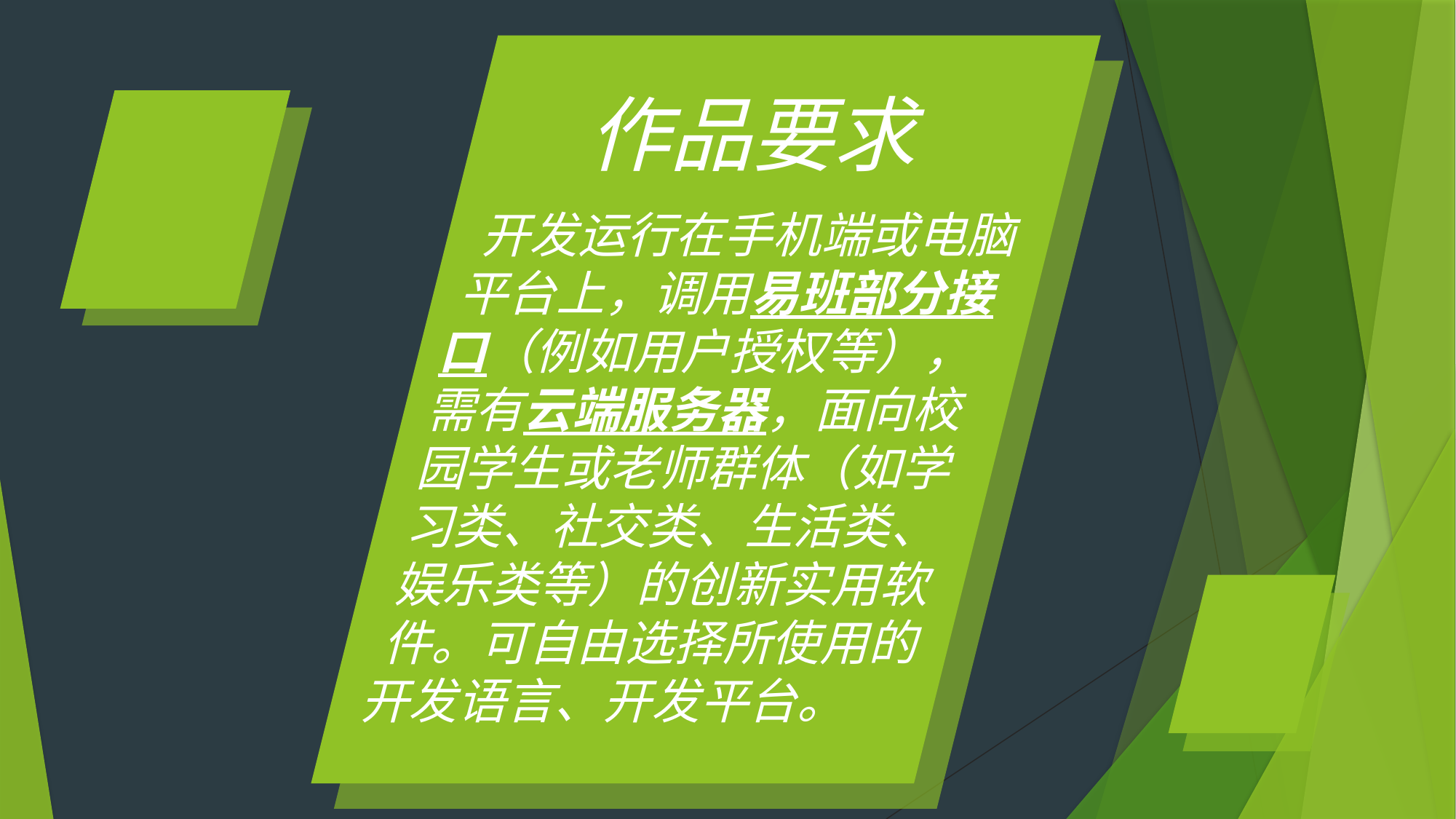

作品要求

          开发运行在手机端或电脑
        平台上，调用易班部分接
      口（例如用户授权等），
     需有云端服务器，面向校
    园学生或老师群体（如学
   习类、社交类、生活类、
  娱乐类等）的创新实用软
 件。可自由选择所使用的
开发语言、开发平台。